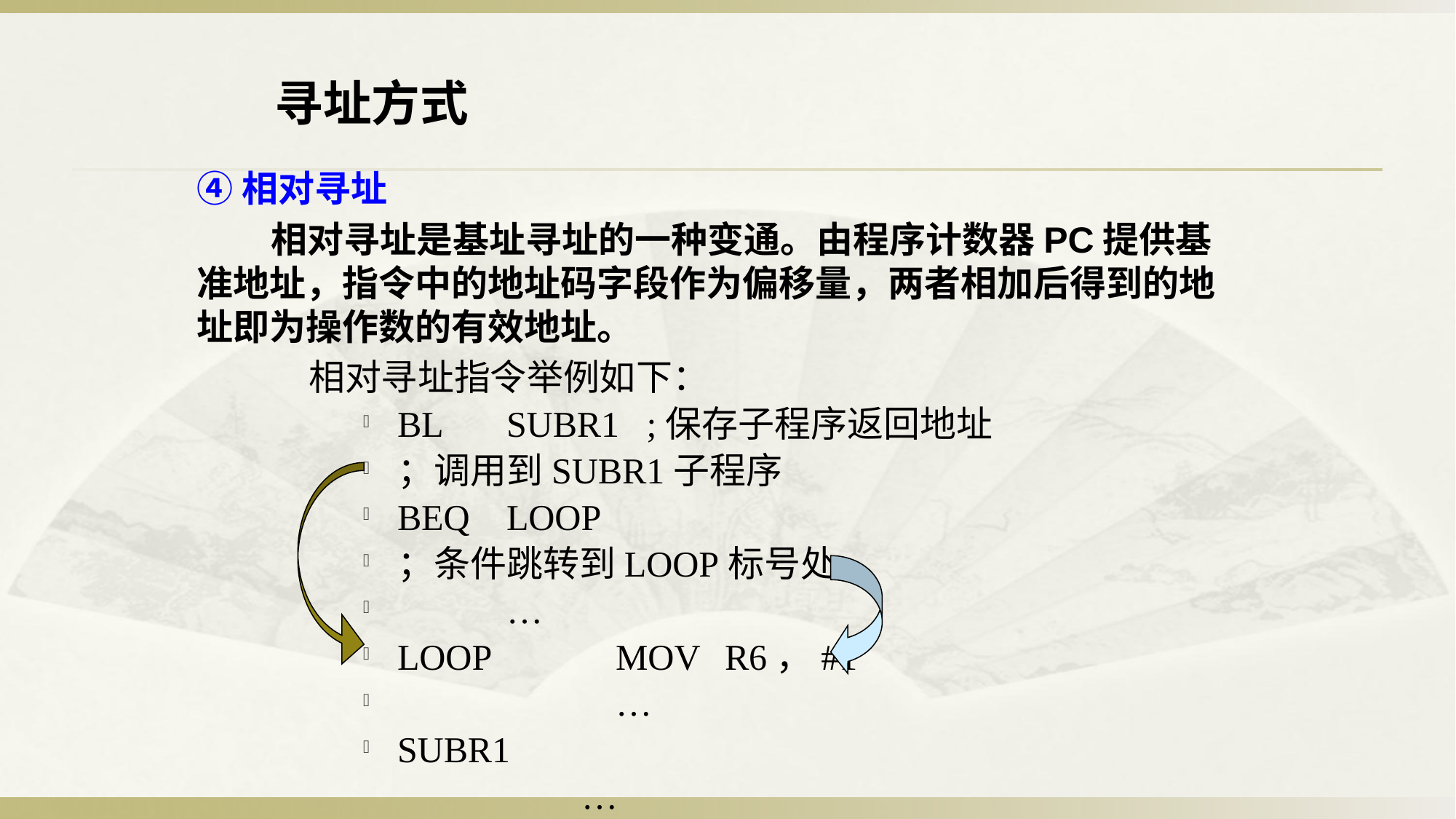

寻址方式
④相对寻址
        相对寻址是基址寻址的一种变通。由程序计数器PC提供基准地址，指令中的地址码字段作为偏移量，两者相加后得到的地址即为操作数的有效地址。

相对寻址指令举例如下：
BL  	SUBR1   ;保存子程序返回地址
；调用到SUBR1子程序
BEQ  	LOOP
；条件跳转到LOOP标号处
       	…
LOOP  	MOV  	R6，#1
		…
SUBR1
		…